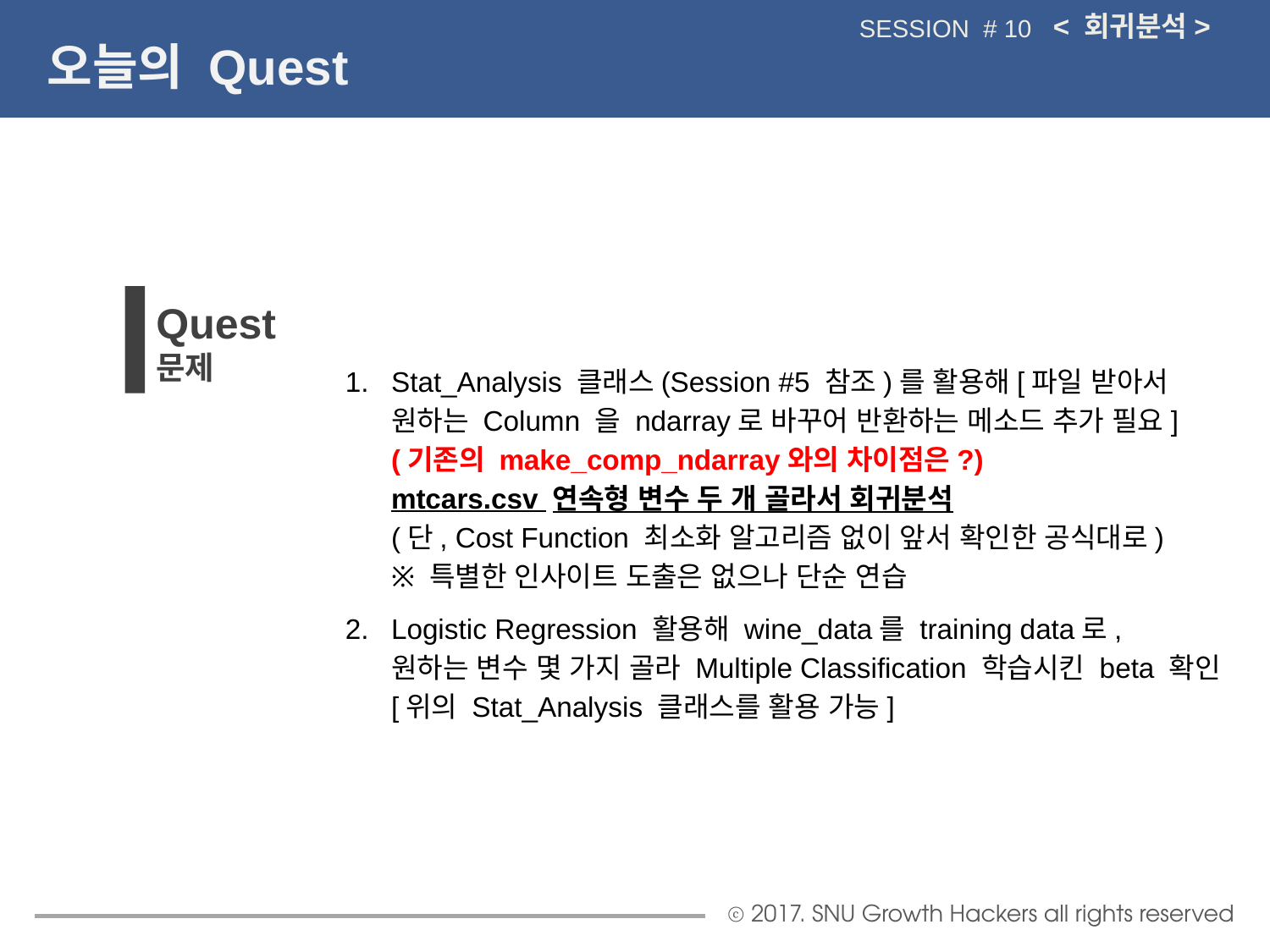

< 회귀분석>
SESSION  # 10
오늘의 Quest

Quest
문제
Stat_Analysis 클래스(Session #5 참조)를 활용해[파일 받아서
원하는 Column 을 ndarray로 바꾸어 반환하는 메소드 추가 필요]
(기존의 make_comp_ndarray와의 차이점은?)
mtcars.csv 연속형 변수 두 개 골라서 회귀분석
(단, Cost Function 최소화 알고리즘 없이 앞서 확인한 공식대로)
※ 특별한 인사이트 도출은 없으나 단순 연습
Logistic Regression 활용해 wine_data를 training data로,
원하는 변수 몇 가지 골라 Multiple Classification 학습시킨 beta 확인
[위의 Stat_Analysis 클래스를 활용 가능]
ⓒ 2017. SNU Growth Hackers all rights reserved